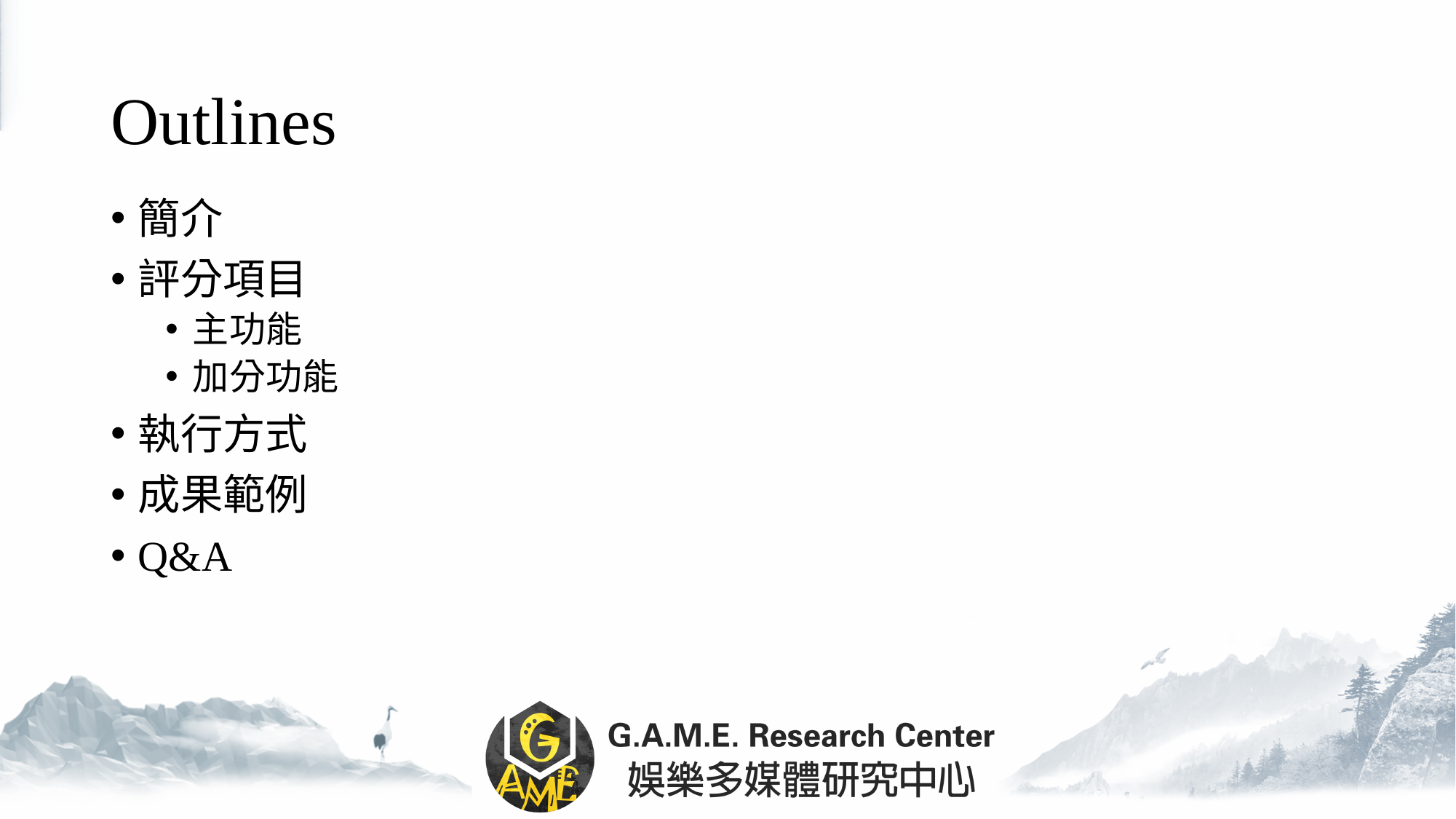

# Outlines
簡介
評分項目
主功能
加分功能
執行方式
成果範例
Q&A